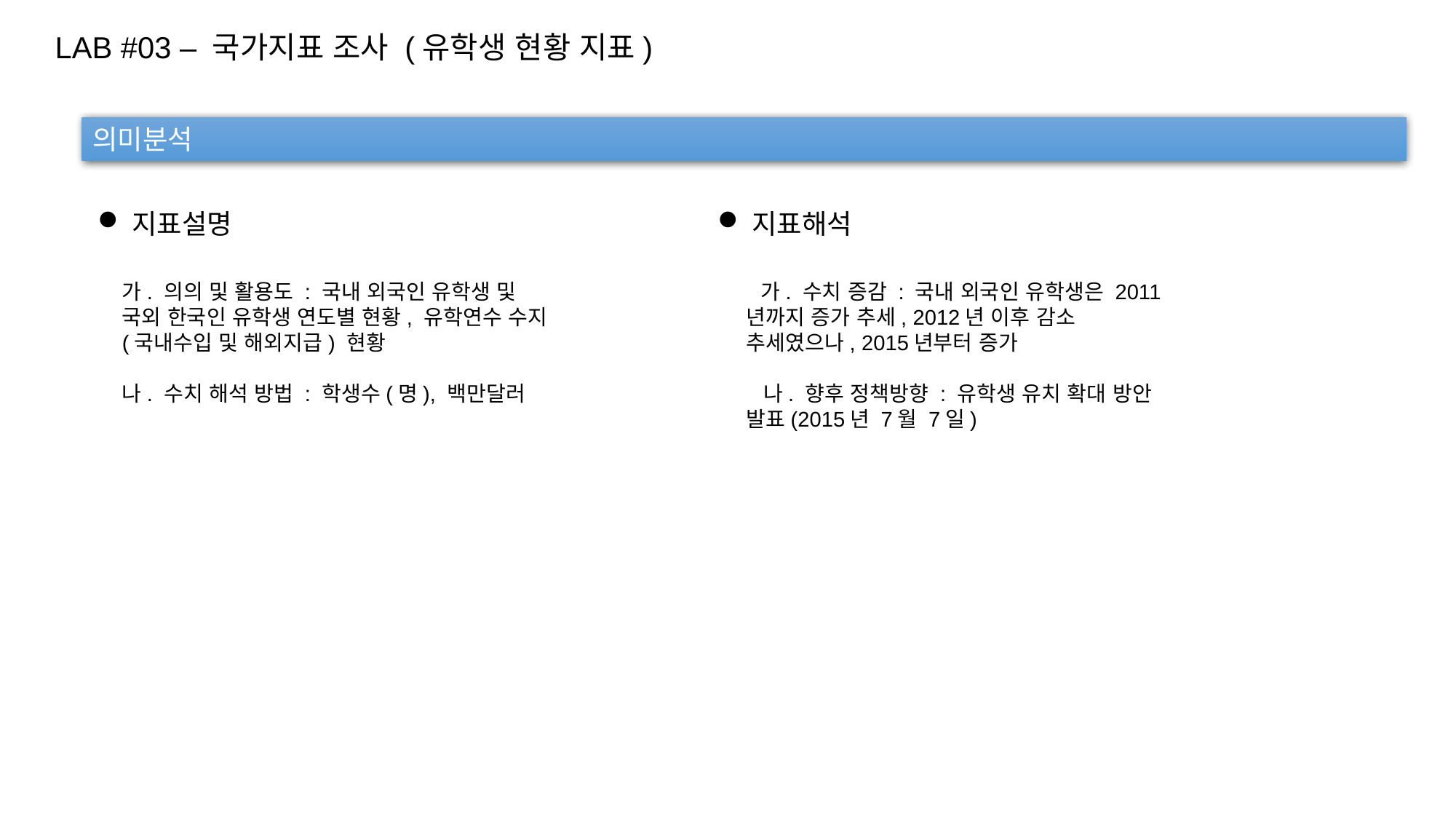

LAB #03 – 국가지표 조사 (유학생 현황 지표)
의미분석
지표설명
지표해석
  가. 수치 증감 : 국내 외국인 유학생은 2011년까지 증가 추세, 2012년 이후 감소 추세였으나, 2015년부터 증가

  나. 향후 정책방향 : 유학생 유치 확대 방안 발표(2015년 7월 7일)
가. 의의 및 활용도 : 국내 외국인 유학생 및 국외 한국인 유학생 연도별 현황, 유학연수 수지(국내수입 및 해외지급) 현황

나. 수치 해석 방법 : 학생수(명), 백만달러